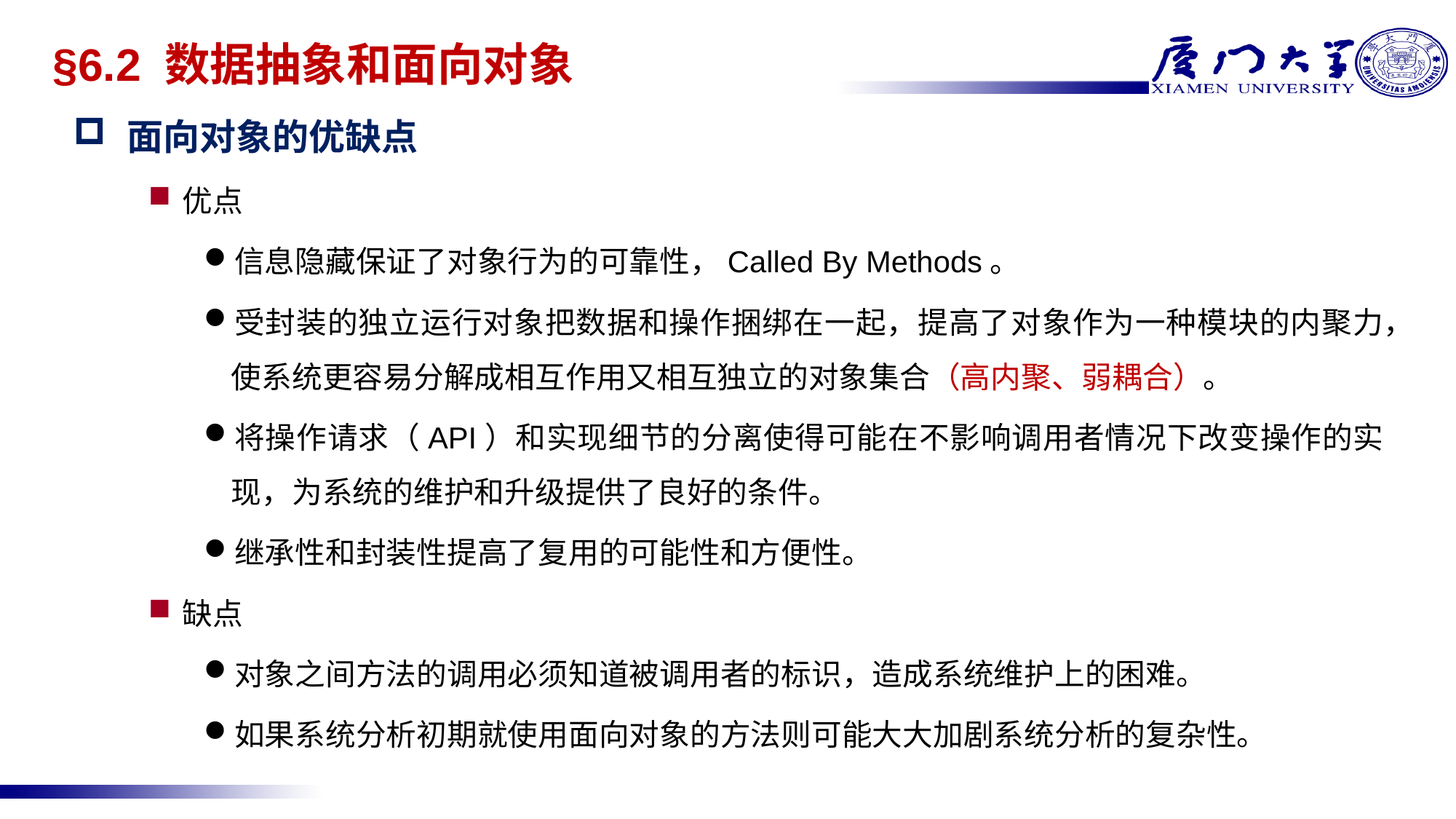

# §6.2 数据抽象和面向对象
面向对象的优缺点
优点
信息隐藏保证了对象行为的可靠性，Called By Methods。
受封装的独立运行对象把数据和操作捆绑在一起，提高了对象作为一种模块的内聚力，使系统更容易分解成相互作用又相互独立的对象集合（高内聚、弱耦合）。
将操作请求（API）和实现细节的分离使得可能在不影响调用者情况下改变操作的实现，为系统的维护和升级提供了良好的条件。
继承性和封装性提高了复用的可能性和方便性。
缺点
对象之间方法的调用必须知道被调用者的标识，造成系统维护上的困难。
如果系统分析初期就使用面向对象的方法则可能大大加剧系统分析的复杂性。